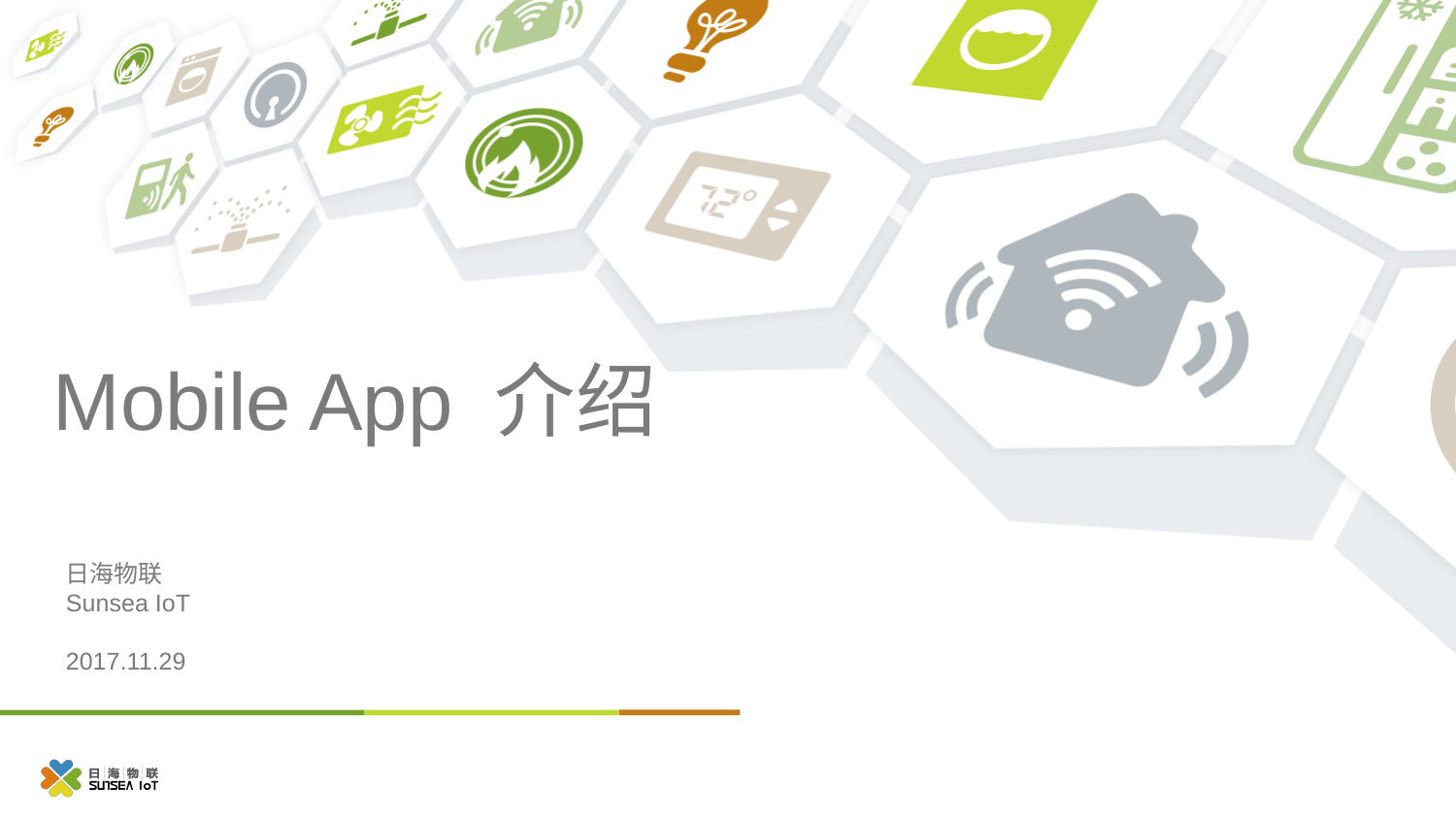

# Mobile App 介绍
日海物联
Sunsea IoT

2017.11.29